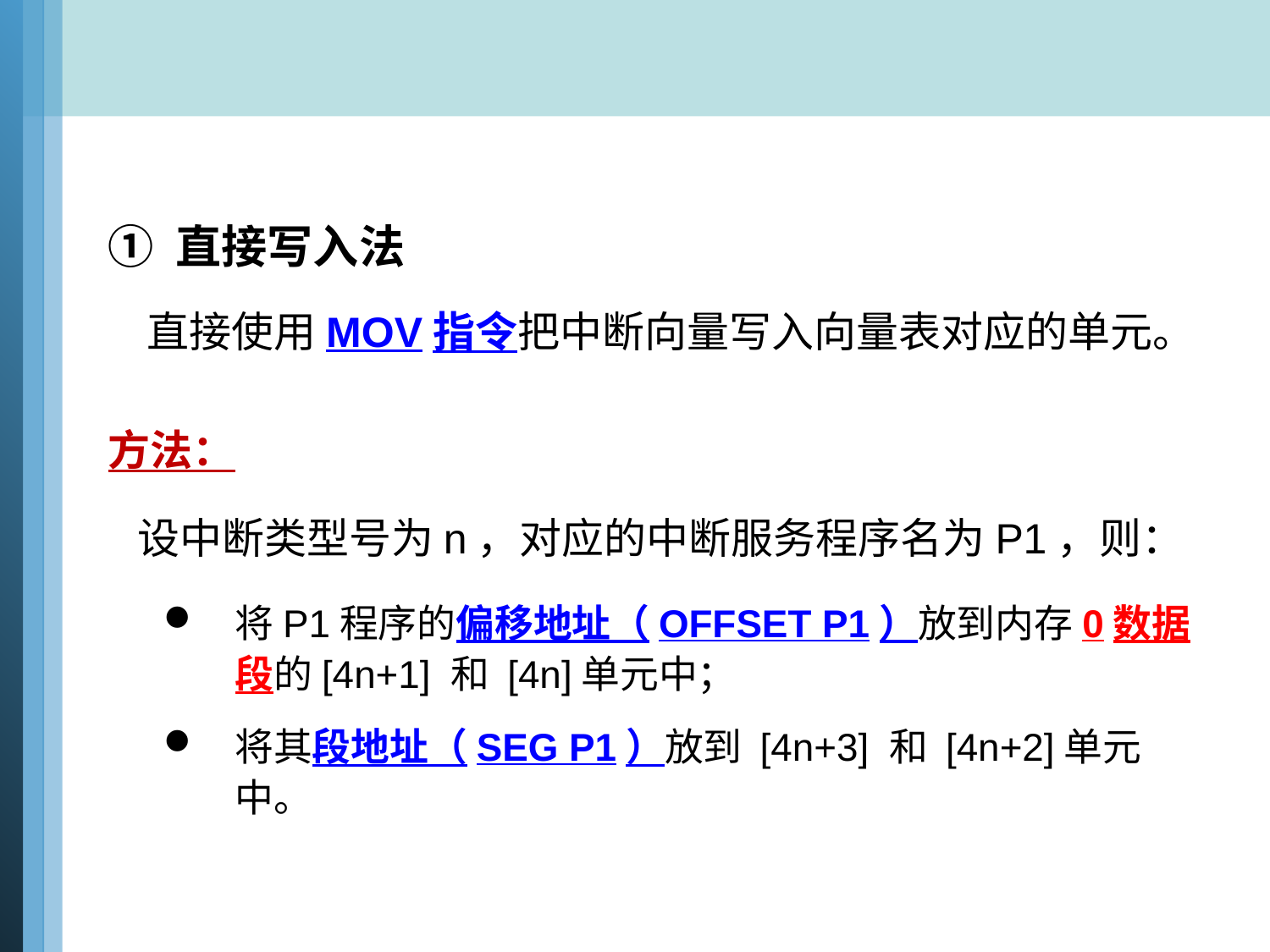

① 直接写入法
   直接使用MOV指令把中断向量写入向量表对应的单元。
方法：
  设中断类型号为n，对应的中断服务程序名为P1，则：
将P1程序的偏移地址（OFFSET P1）放到内存0数据段的[4n+1] 和 [4n]单元中；
将其段地址（SEG P1）放到 [4n+3] 和 [4n+2]单元中。

89